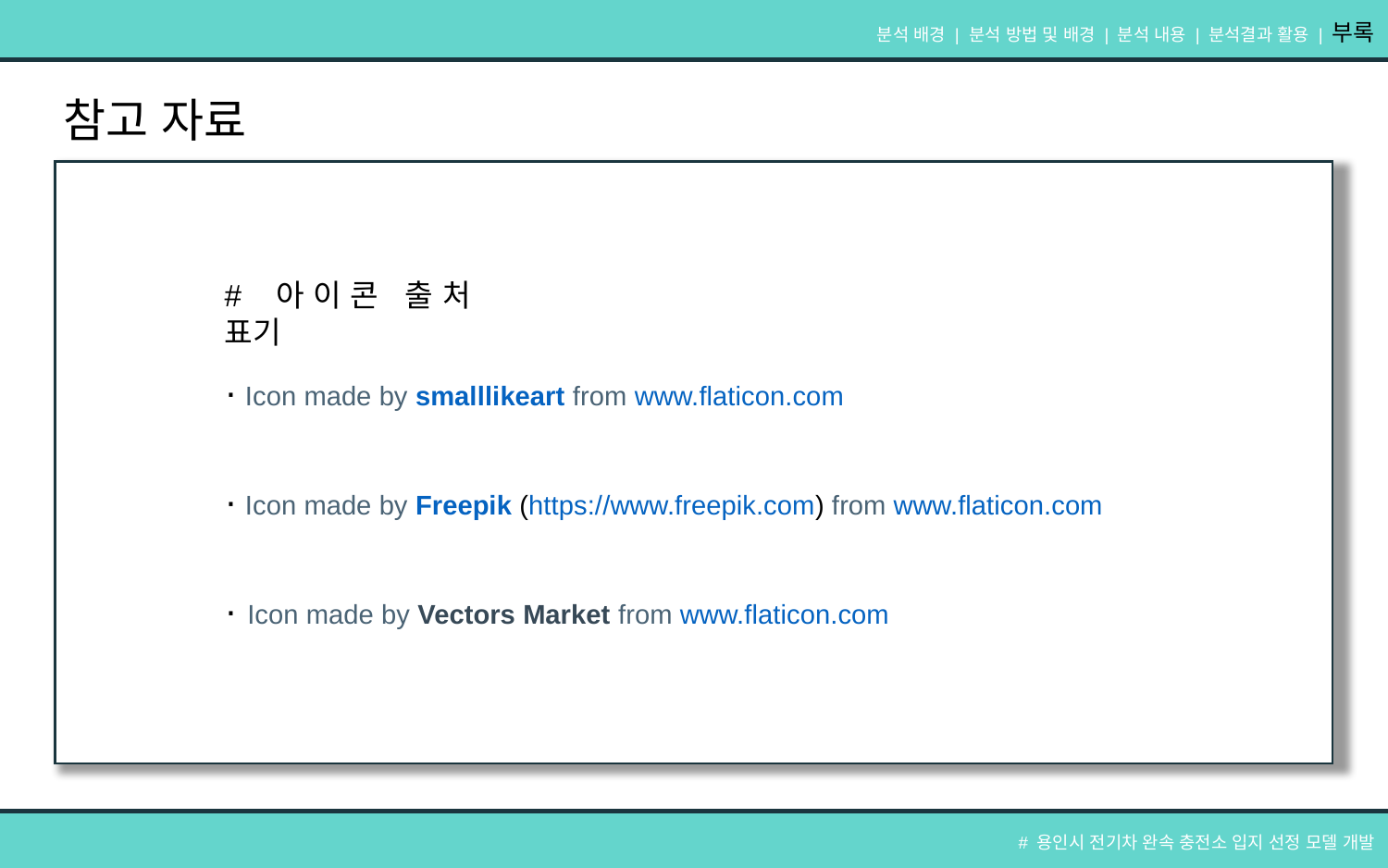

분석 배경 | 분석 방법 및 배경 | 분석 내용 | 분석결과 활용 | 부록
참고 자료

# 아이콘 출처 표기
· Icon made by smalllikeart from www.flaticon.com
· Icon made by Freepik (https://www.freepik.com) from www.flaticon.com
· Icon made by Vectors Market from www.flaticon.com

# 용인시 전기차 완속 충전소 입지 선정 모델 개발